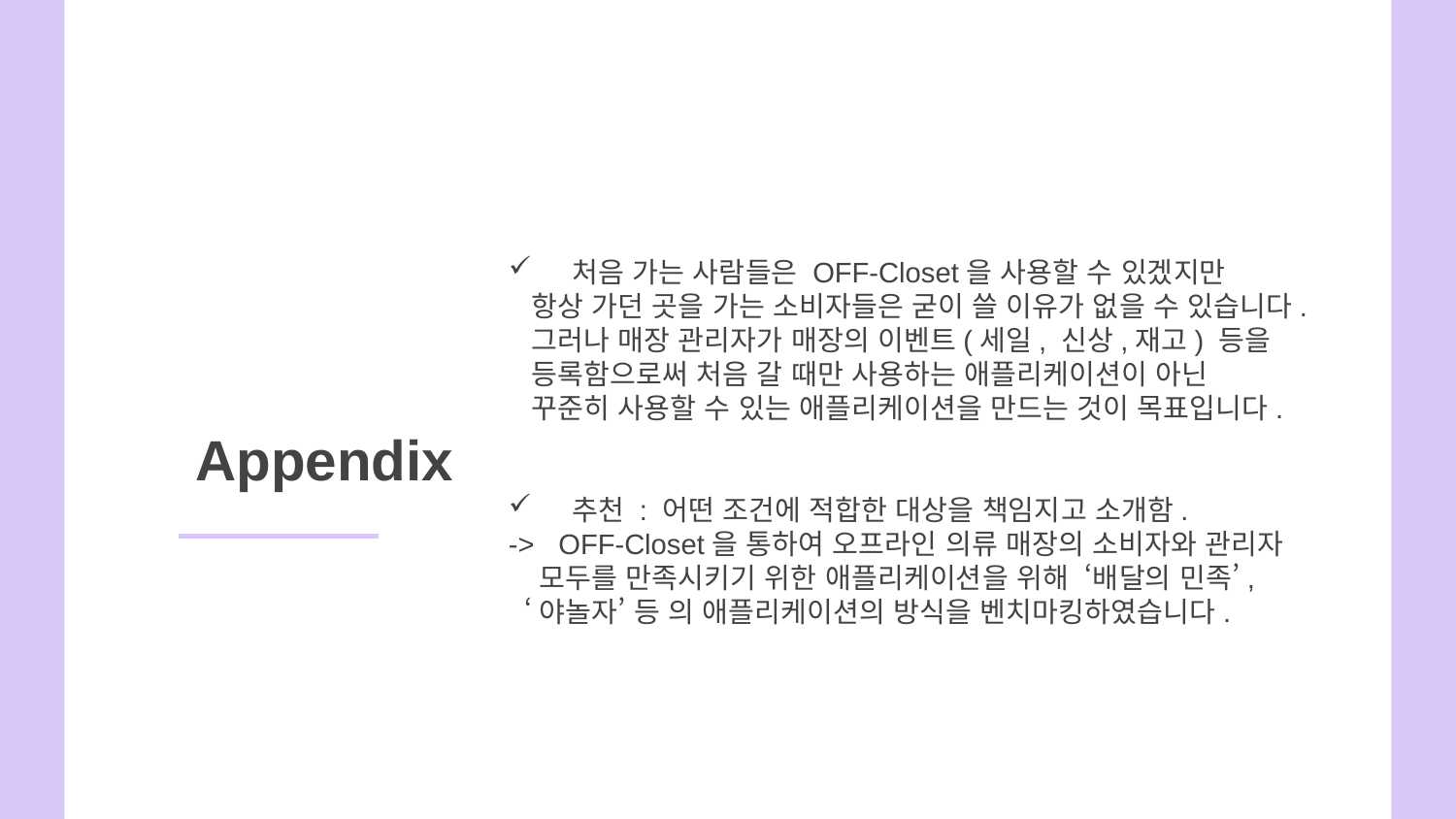

처음 가는 사람들은 OFF-Closet을 사용할 수 있겠지만
  항상 가던 곳을 가는 소비자들은 굳이 쓸 이유가 없을 수 있습니다.
  그러나 매장 관리자가 매장의 이벤트(세일, 신상,재고) 등을
  등록함으로써 처음 갈 때만 사용하는 애플리케이션이 아닌
  꾸준히 사용할 수 있는 애플리케이션을 만드는 것이 목표입니다.

추천 : 어떤 조건에 적합한 대상을 책임지고 소개함.
->   OFF-Closet을 통하여 오프라인 의류 매장의 소비자와 관리자
   모두를 만족시키기 위한 애플리케이션을 위해  ‘배달의 민족’,
  ‘야놀자’ 등 의 애플리케이션의 방식을 벤치마킹하였습니다.

# Appendix